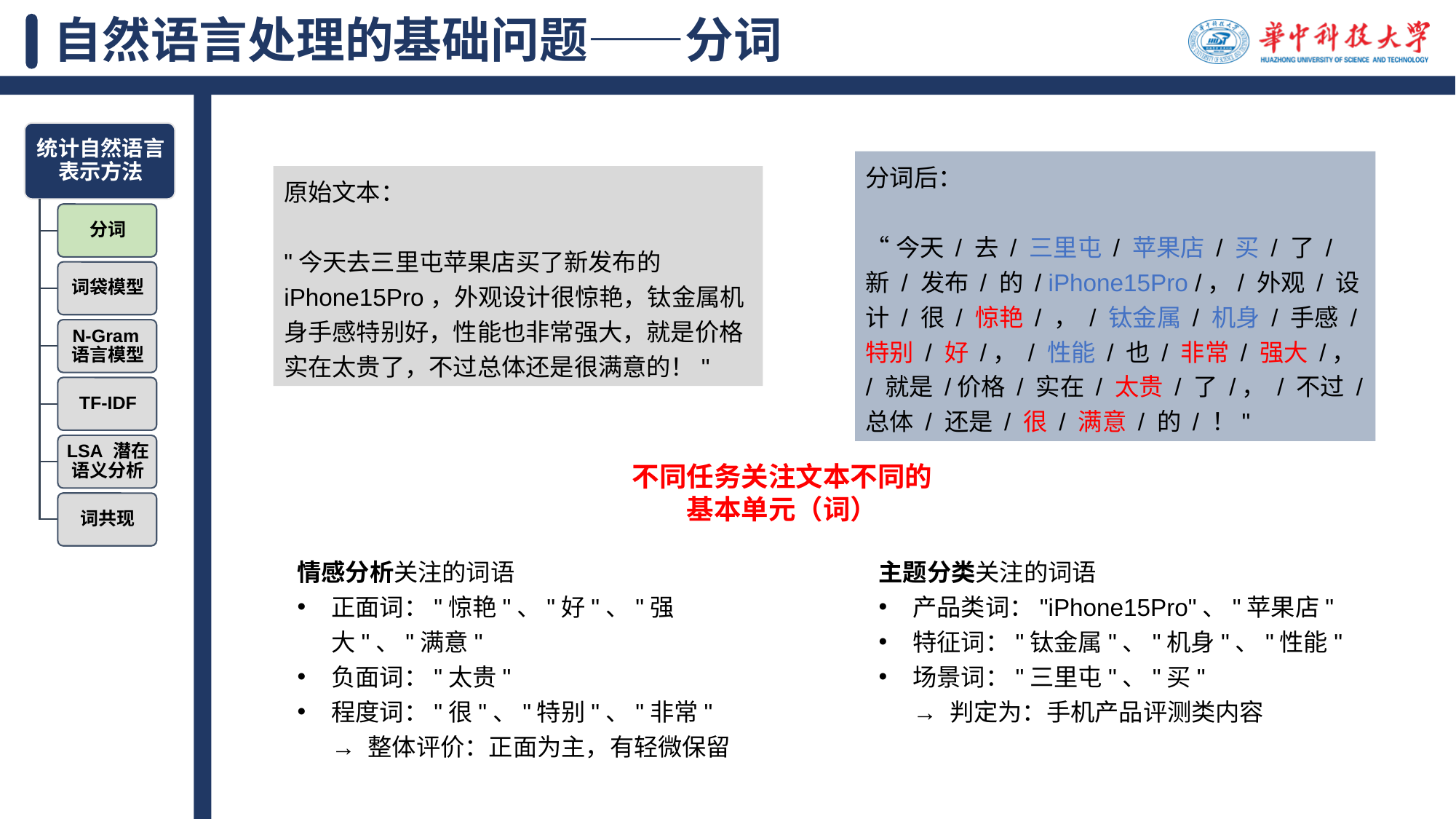

# 自然语言处理的基础问题——分词
统计自然语言表示方法
分词
词袋模型
N-Gram语言模型
TF-IDF
LSA 潜在语义分析
词共现
分词后：
“今天 / 去 / 三里屯 / 苹果店 / 买 / 了 / 新 / 发布 / 的 / iPhone15Pro /，/ 外观 / 设计 / 很 / 惊艳 / ， / 钛金属 / 机身 / 手感 / 特别 / 好 /， / 性能 / 也 / 非常 / 强大 /， / 就是 /价格 / 实在 / 太贵 / 了 /， / 不过 / 总体 / 还是 / 很 / 满意 / 的 / ！"
原始文本：
"今天去三里屯苹果店买了新发布的iPhone15Pro，外观设计很惊艳，钛金属机身手感特别好，性能也非常强大，就是价格实在太贵了，不过总体还是很满意的！"
不同任务关注文本不同的
基本单元（词）
情感分析关注的词语
正面词："惊艳"、"好"、"强大"、"满意"
负面词："太贵"
程度词："很"、"特别"、"非常"
→ 整体评价：正面为主，有轻微保留
主题分类关注的词语
产品类词："iPhone15Pro"、"苹果店"
特征词："钛金属"、"机身"、"性能"
场景词："三里屯"、"买"
→ 判定为：手机产品评测类内容